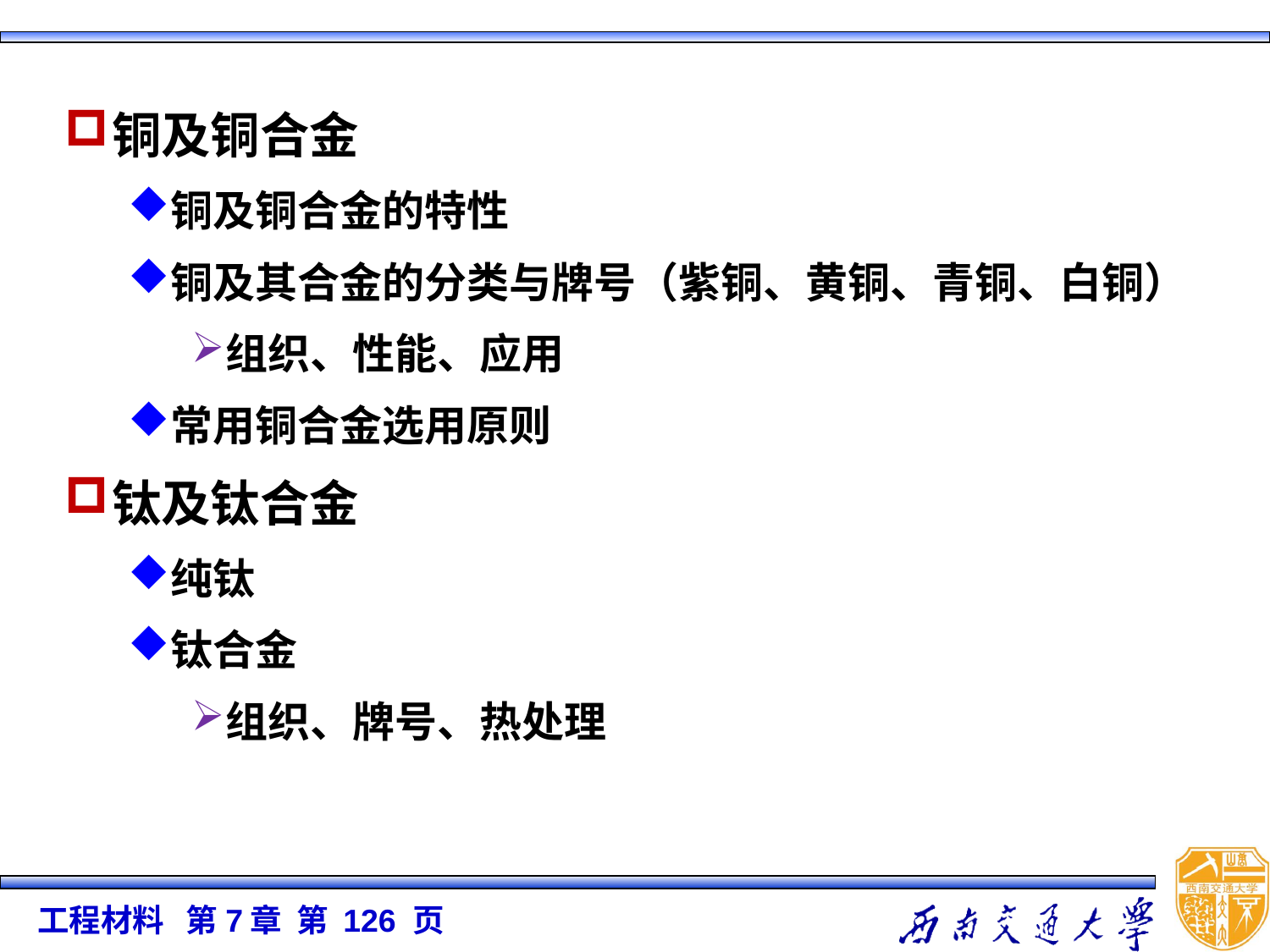

铜及铜合金
铜及铜合金的特性
铜及其合金的分类与牌号（紫铜、黄铜、青铜、白铜）
组织、性能、应用
常用铜合金选用原则
钛及钛合金
纯钛
钛合金
组织、牌号、热处理